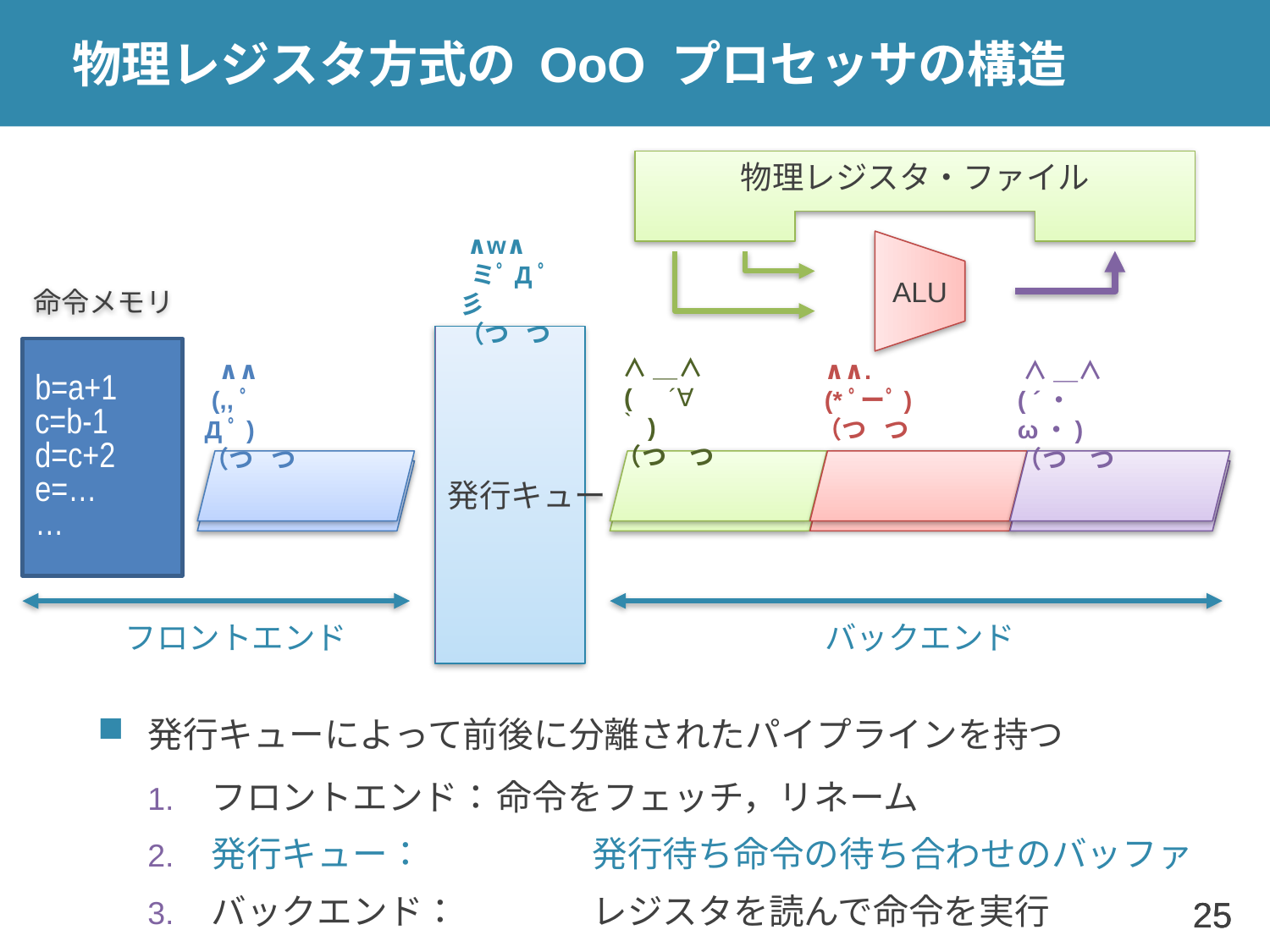

# 物理レジスタ方式の OoO プロセッサの構造
物理レジスタ・ファイル
 ∧w∧
 ミﾟДﾟ彡
（つ   つ
ALU

命令メモリ
発行キュー
b=a+1
c=b-1
d=c+2
e=…
…
 ∧＿∧
 (　´∀｀)
（つ    つ
  ∧∧
 (,,ﾟДﾟ)
（つ   つ
 ∧∧.
 (*ﾟーﾟ)（つ   つ
 ∧＿∧
( ´・ω・)（つ    つ

フロントエンド
バックエンド
発行キューによって前後に分離されたパイプラインを持つ
フロントエンド：	命令をフェッチ，リネーム
発行キュー：		発行待ち命令の待ち合わせのバッファ
バックエンド：		レジスタを読んで命令を実行